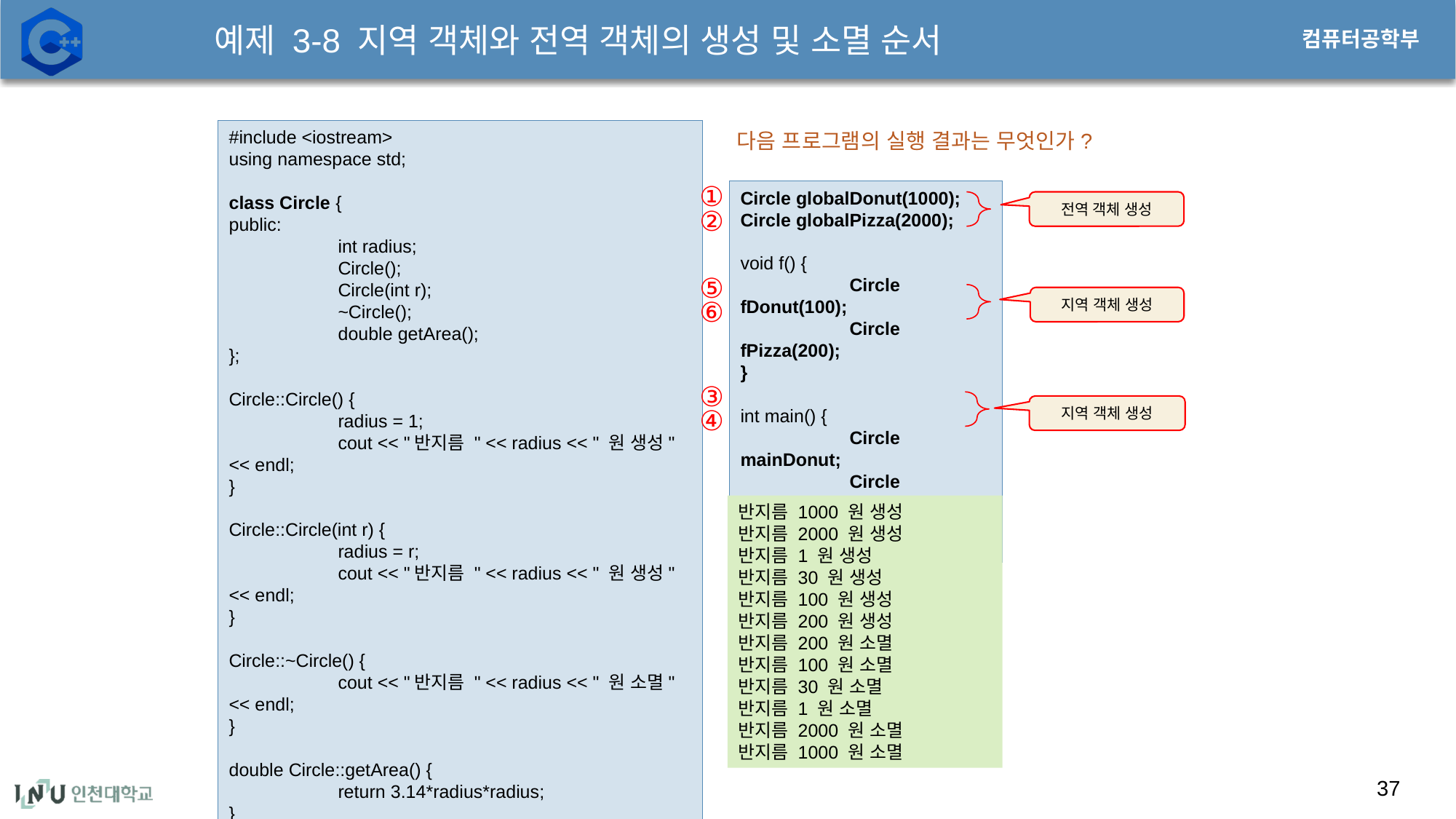

# 예제 3-8 지역 객체와 전역 객체의 생성 및 소멸 순서
#include <iostream>
using namespace std;

class Circle {
public:
	int radius;
	Circle();
	Circle(int r);
	~Circle();
	double getArea();
};

Circle::Circle() {
	radius = 1;
	cout << "반지름 " << radius << " 원 생성" << endl;
}

Circle::Circle(int r) {
	radius = r;
	cout << "반지름 " << radius << " 원 생성" << endl;
}

Circle::~Circle() {
	cout << "반지름 " << radius << " 원 소멸" << endl;
}

double Circle::getArea() {
	return 3.14*radius*radius;
}
다음 프로그램의 실행 결과는 무엇인가?
①
Circle globalDonut(1000);
Circle globalPizza(2000);

void f() {
	Circle fDonut(100);
	Circle fPizza(200);
}

int main() {
	Circle mainDonut;
	Circle mainPizza(30);
	f();
}
전역 객체 생성

②
⑤

지역 객체 생성
⑥
③

지역 객체 생성
④
반지름 1000 원 생성
반지름 2000 원 생성
반지름 1 원 생성
반지름 30 원 생성
반지름 100 원 생성
반지름 200 원 생성
반지름 200 원 소멸
반지름 100 원 소멸
반지름 30 원 소멸
반지름 1 원 소멸
반지름 2000 원 소멸
반지름 1000 원 소멸